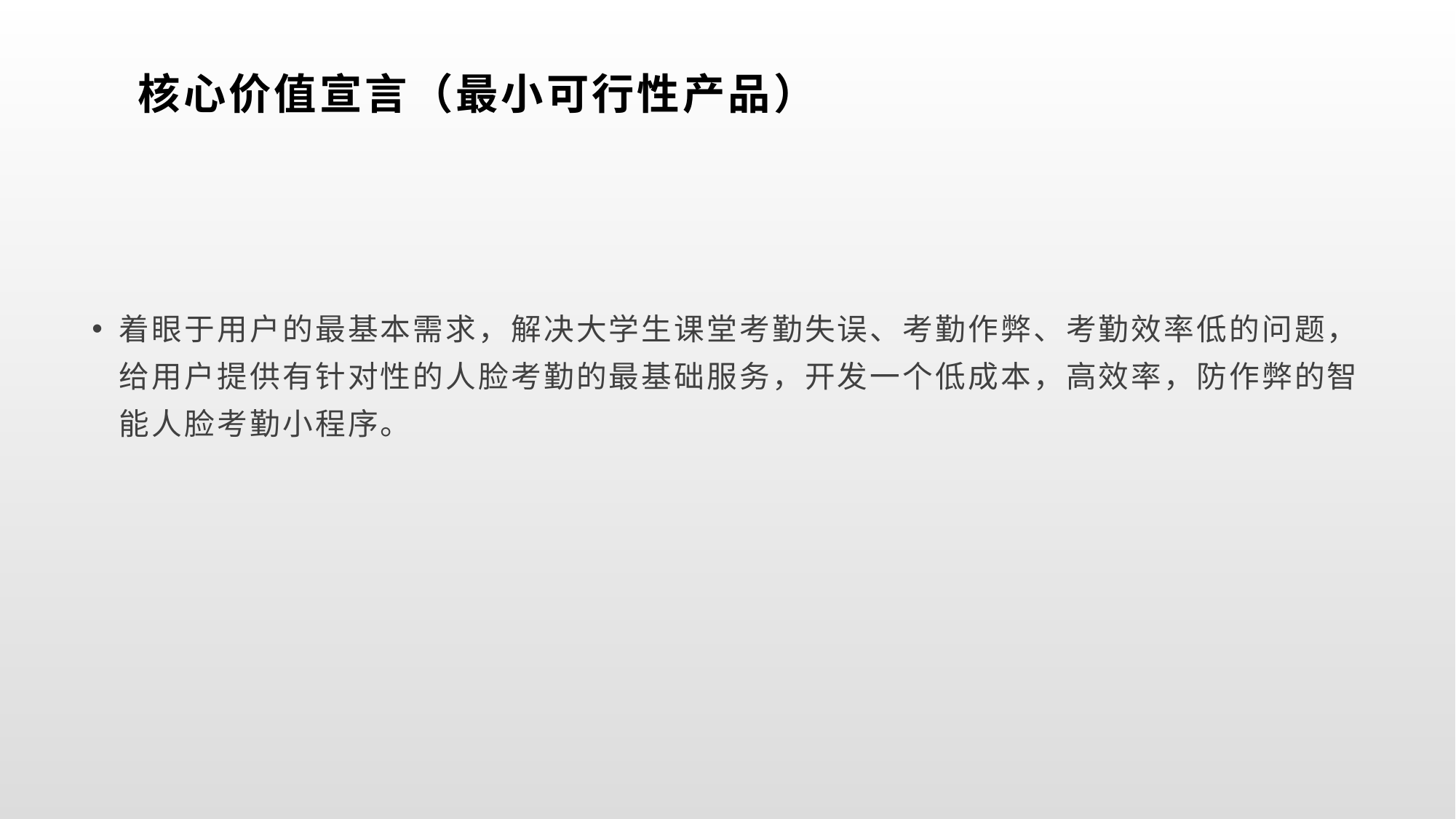

# 核心价值宣言（最小可行性产品）
着眼于用户的最基本需求，解决大学生课堂考勤失误、考勤作弊、考勤效率低的问题，给用户提供有针对性的人脸考勤的最基础服务，开发一个低成本，高效率，防作弊的智能人脸考勤小程序。